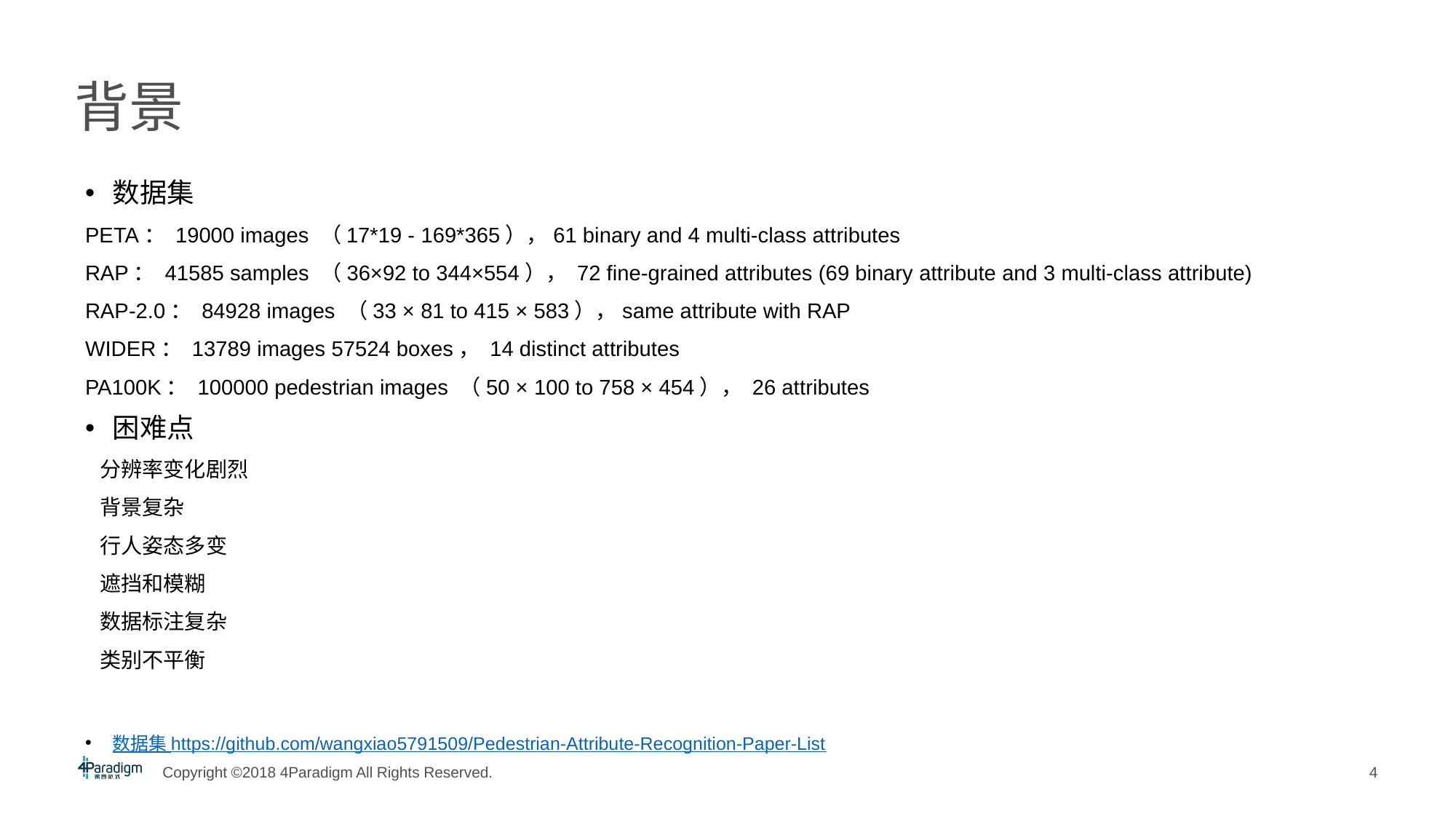

# 背景

数据集
PETA： 19000 images （17*19 - 169*365），61 binary and 4 multi-class attributes
RAP： 41585 samples （36×92 to 344×554）， 72 fine-grained attributes (69 binary attribute and 3 multi-class attribute)
RAP-2.0： 84928 images （33 × 81 to 415 × 583），same attribute with RAP
WIDER： 13789 images 57524 boxes， 14 distinct attributes
PA100K： 100000 pedestrian images （50 × 100 to 758 × 454）， 26 attributes
困难点
  分辨率变化剧烈
  背景复杂
  行人姿态多变
  遮挡和模糊
  数据标注复杂
  类别不平衡

数据集 https://github.com/wangxiao5791509/Pedestrian-Attribute-Recognition-Paper-List
4